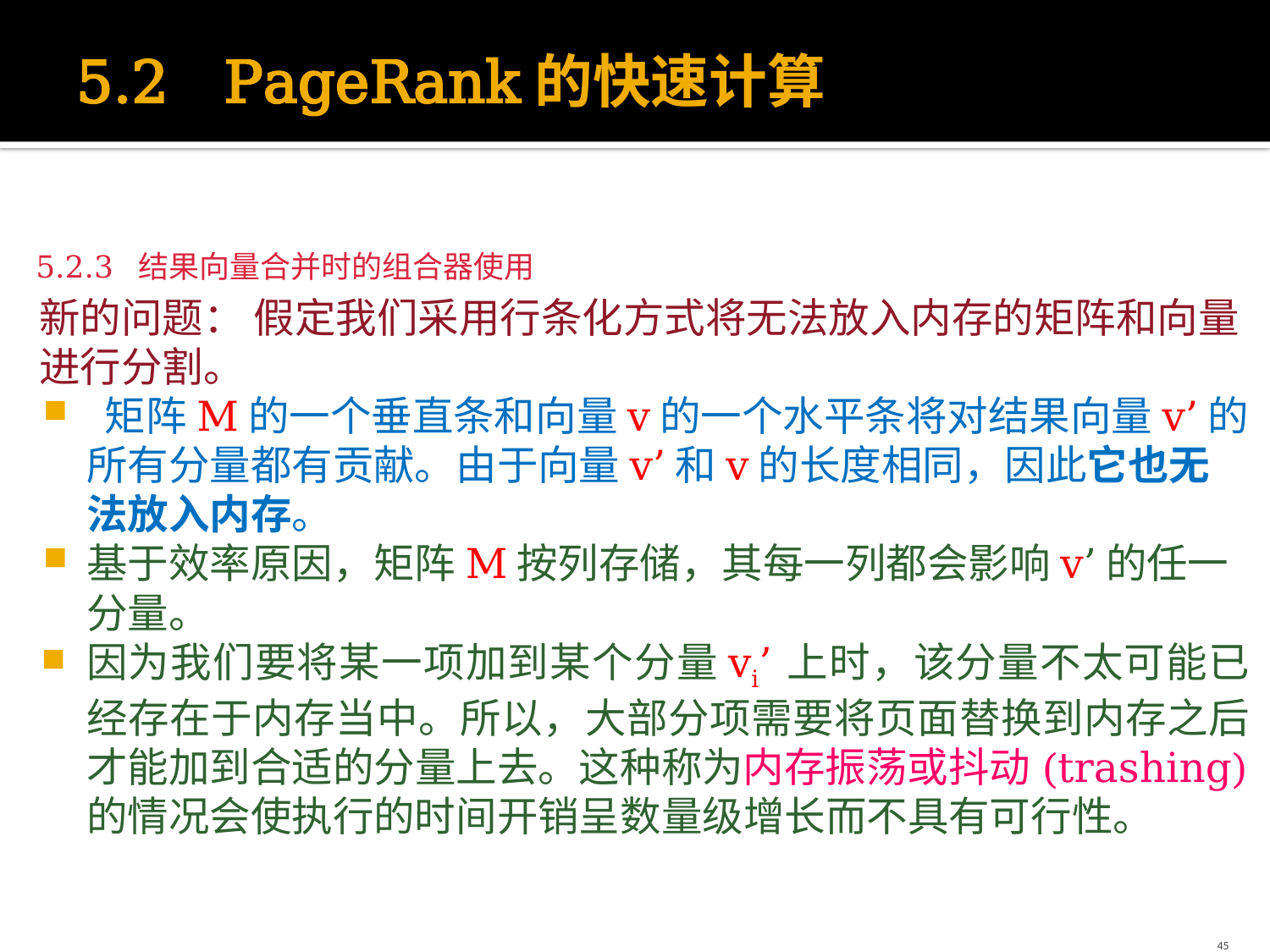

# 5.2   PageRank的快速计算
5.2.3  结果向量合并时的组合器使用

新的问题： 假定我们采用行条化方式将无法放入内存的矩阵和向量进行分割。
 矩阵M的一个垂直条和向量v的一个水平条将对结果向量v’的所有分量都有贡献。由于向量v’和v的长度相同，因此它也无法放入内存。
基于效率原因，矩阵M按列存储，其每一列都会影响v’的任一分量。
因为我们要将某一项加到某个分量vi’ 上时，该分量不太可能已经存在于内存当中。所以，大部分项需要将页面替换到内存之后才能加到合适的分量上去。这种称为内存振荡或抖动(trashing)的情况会使执行的时间开销呈数量级增长而不具有可行性。
45